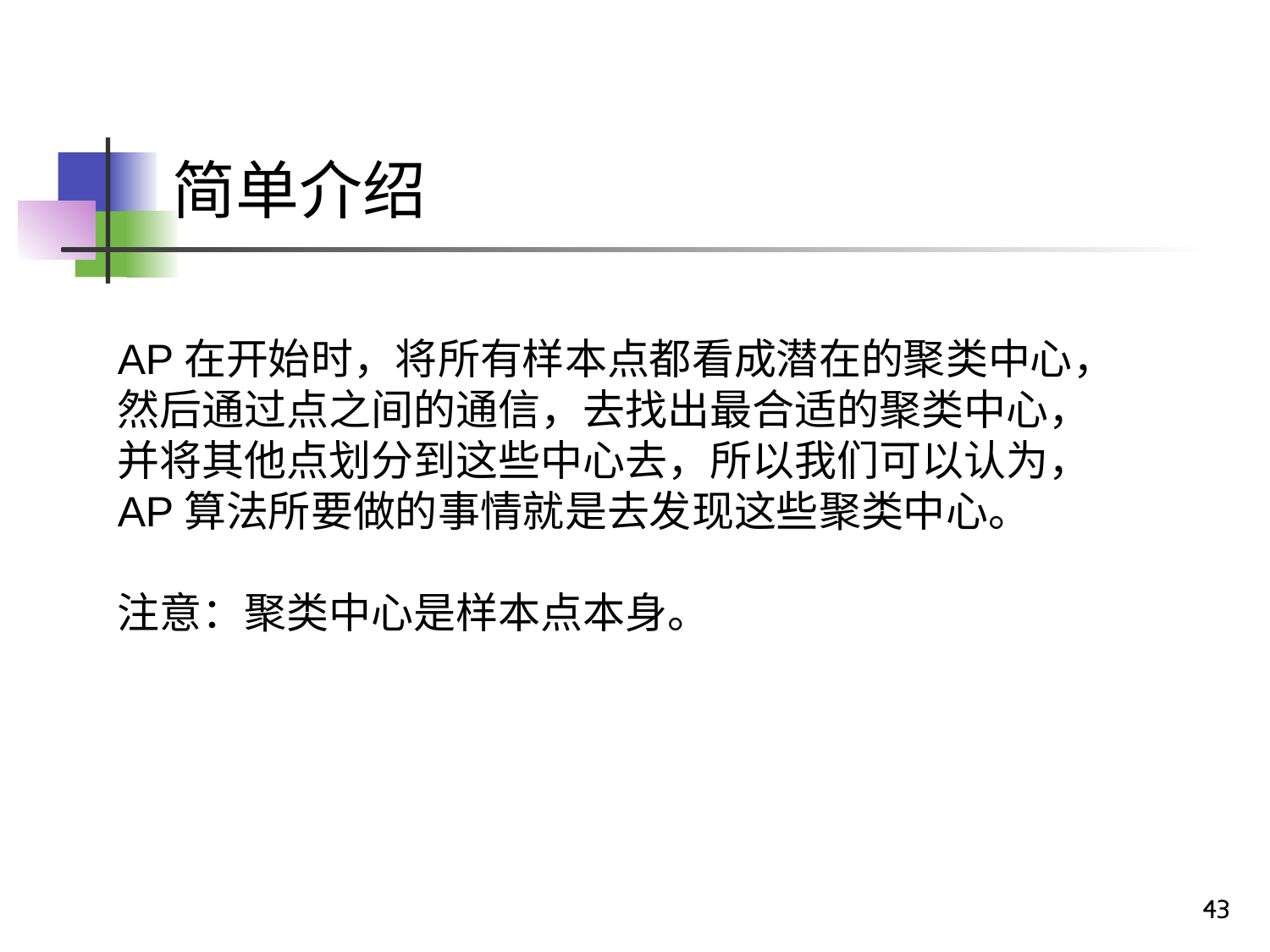

# 简单介绍

AP在开始时，将所有样本点都看成潜在的聚类中心，然后通过点之间的通信，去找出最合适的聚类中心，并将其他点划分到这些中心去，所以我们可以认为，AP算法所要做的事情就是去发现这些聚类中心。

注意：聚类中心是样本点本身。
43